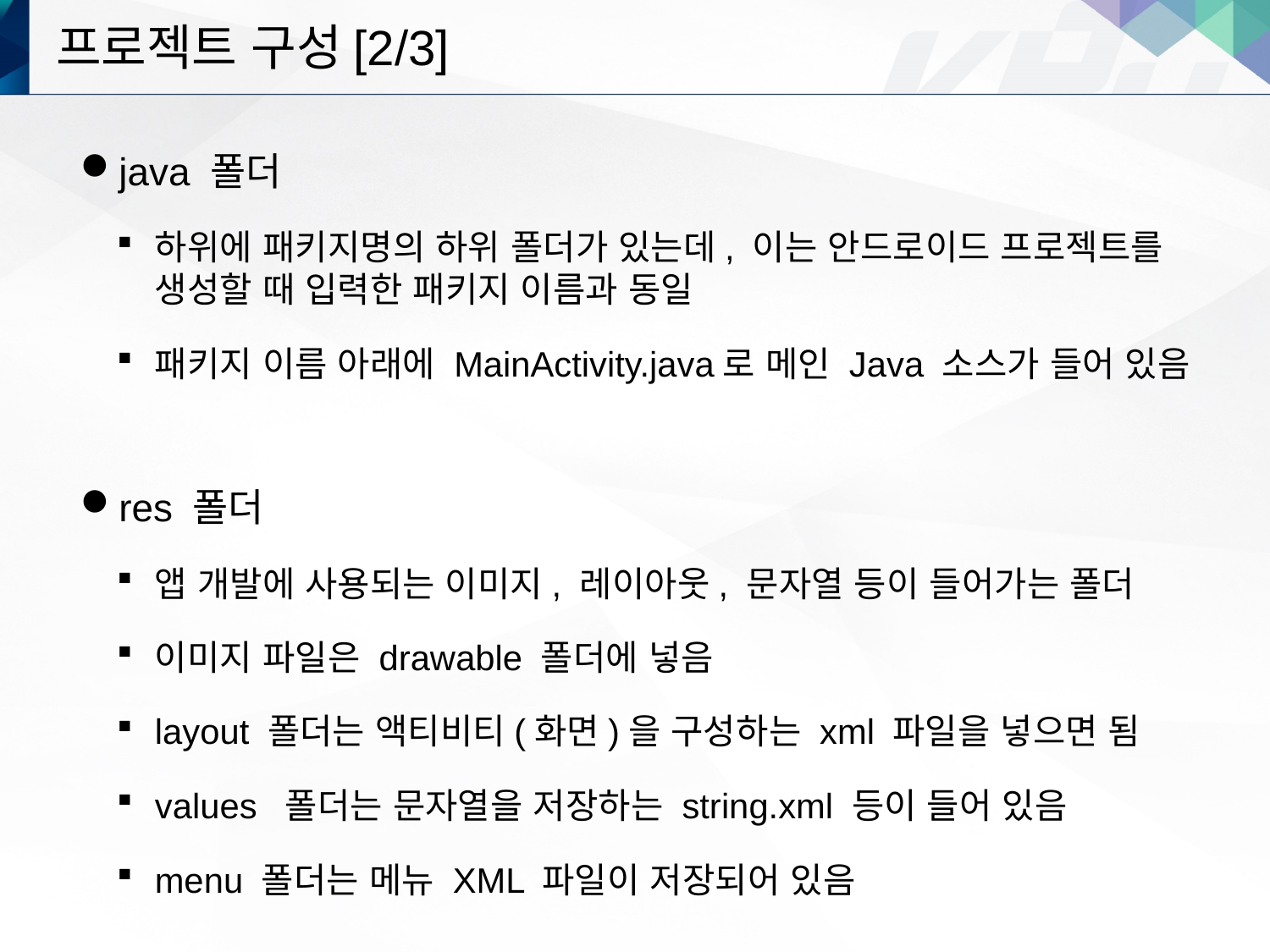

# 프로젝트 구성[2/3]
java 폴더
하위에 패키지명의 하위 폴더가 있는데, 이는 안드로이드 프로젝트를 생성할 때 입력한 패키지 이름과 동일
패키지 이름 아래에 MainActivity.java로 메인 Java 소스가 들어 있음

res 폴더
앱 개발에 사용되는 이미지, 레이아웃, 문자열 등이 들어가는 폴더
이미지 파일은 drawable 폴더에 넣음
layout 폴더는 액티비티(화면)을 구성하는 xml 파일을 넣으면 됨
values  폴더는 문자열을 저장하는 string.xml 등이 들어 있음
menu 폴더는 메뉴 XML 파일이 저장되어 있음